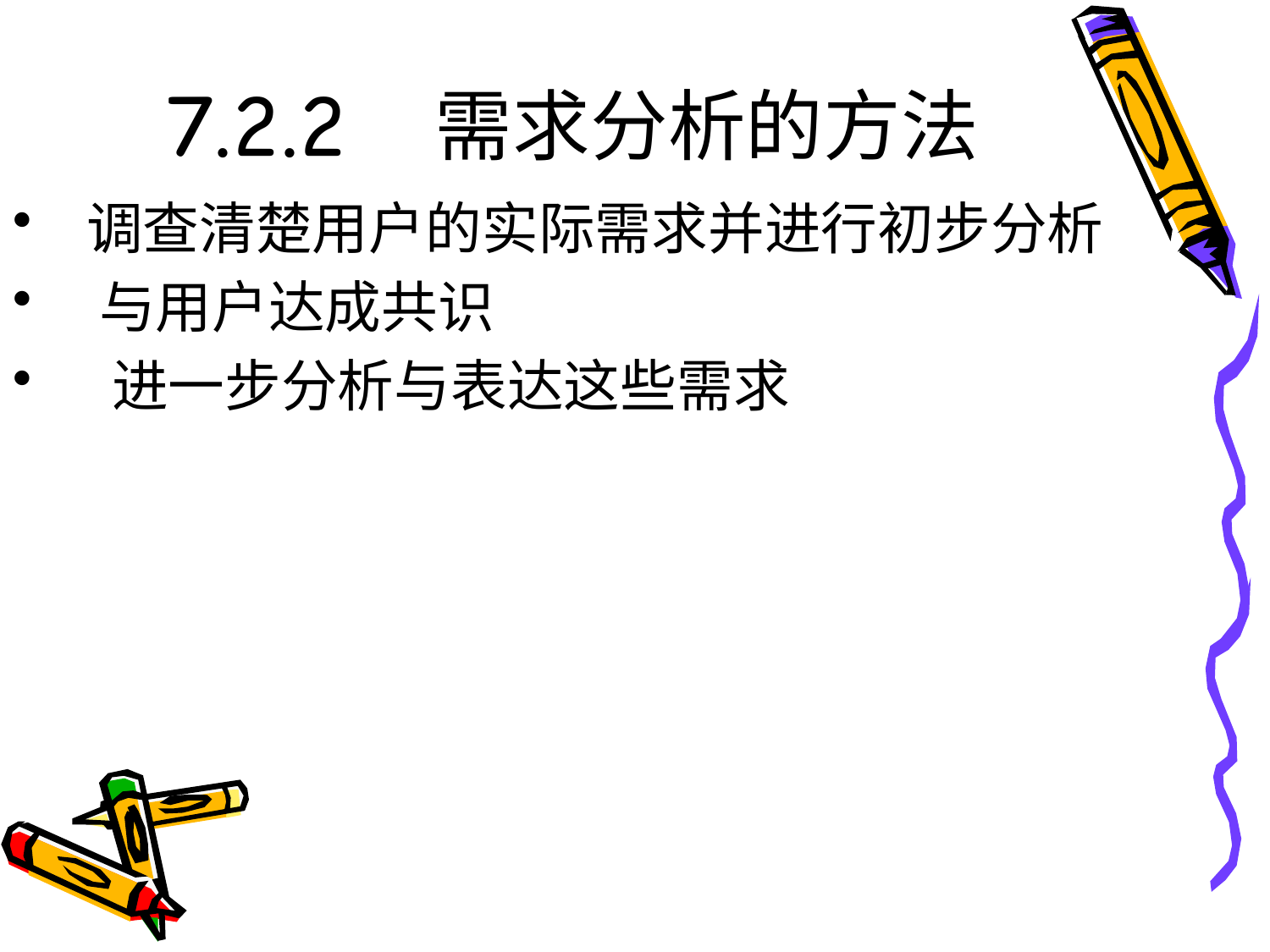

# 7.2.2   需求分析的方法
 调查清楚用户的实际需求并进行初步分析
  与用户达成共识
   进一步分析与表达这些需求